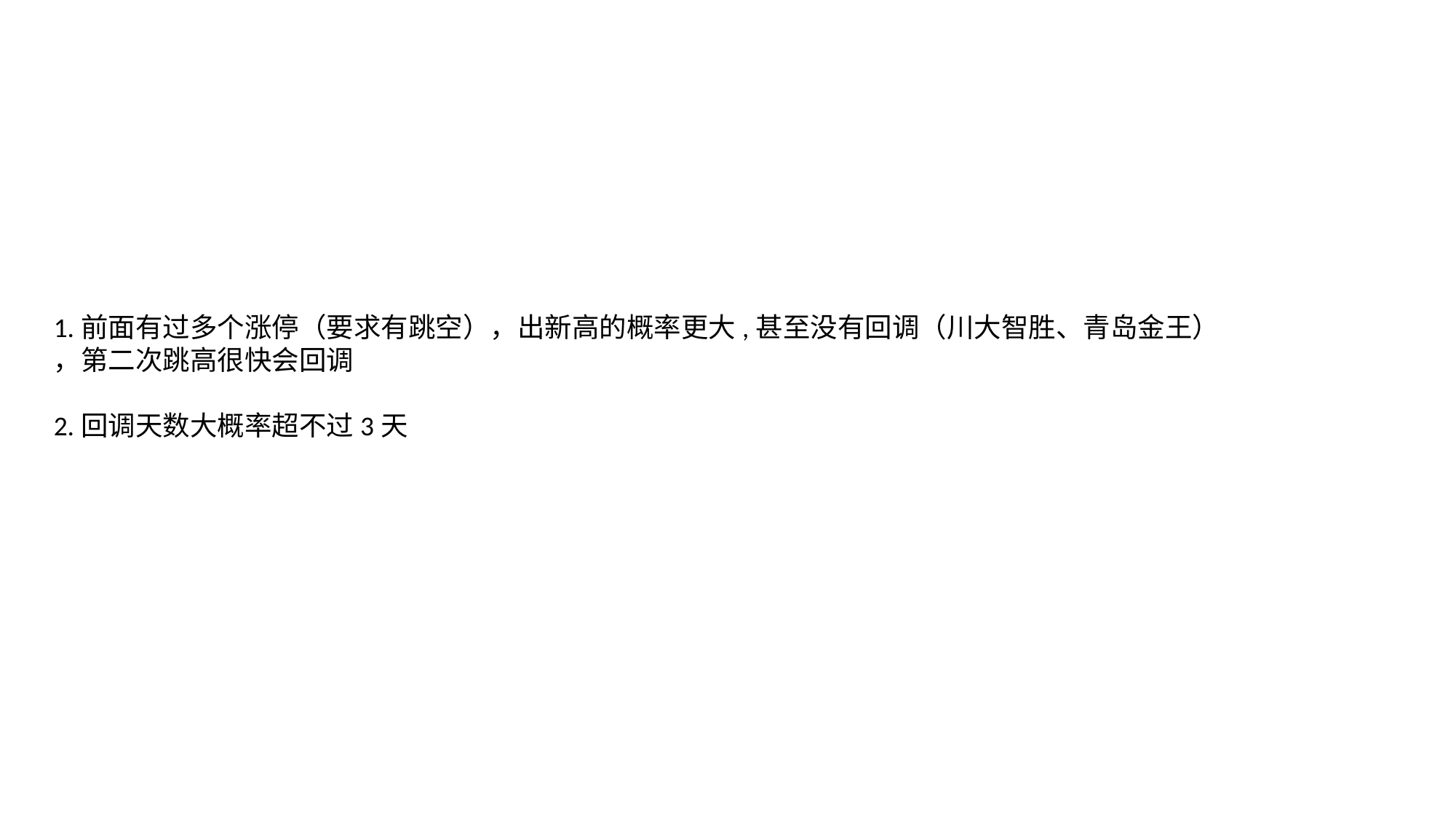

1.前面有过多个涨停（要求有跳空），出新高的概率更大,甚至没有回调（川大智胜、青岛金王） ，第二次跳高很快会回调

2.回调天数大概率超不过3天